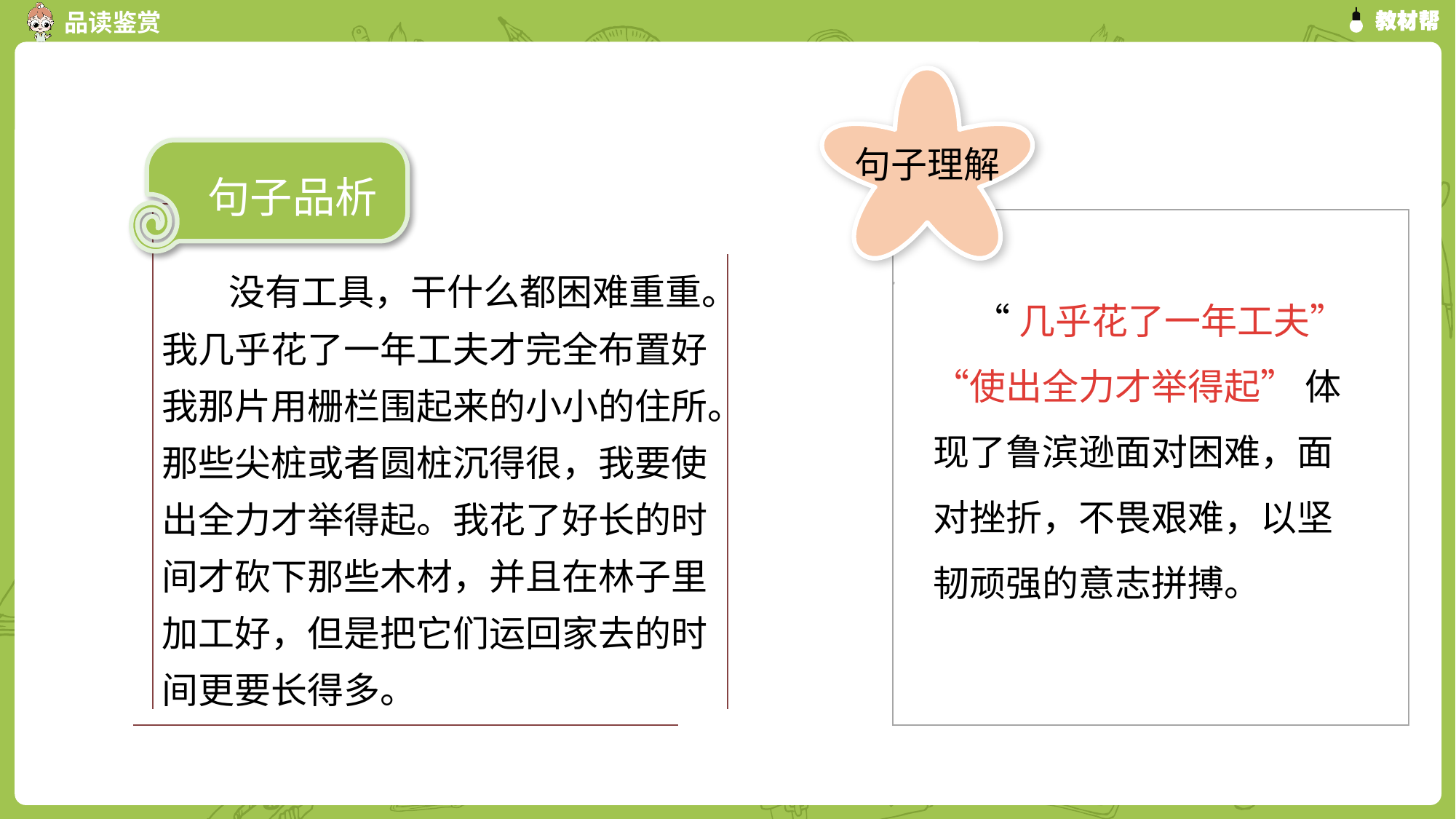

句子理解

     “几乎花了一年工夫”“使出全力才举得起” 体现了鲁滨逊面对困难，面对挫折，不畏艰难，以坚韧顽强的意志拼搏。
句子品析
      没有工具，干什么都困难重重。我几乎花了一年工夫才完全布置好我那片用栅栏围起来的小小的住所。那些尖桩或者圆桩沉得很，我要使出全力才举得起。我花了好长的时间才砍下那些木材，并且在林子里加工好，但是把它们运回家去的时间更要长得多。